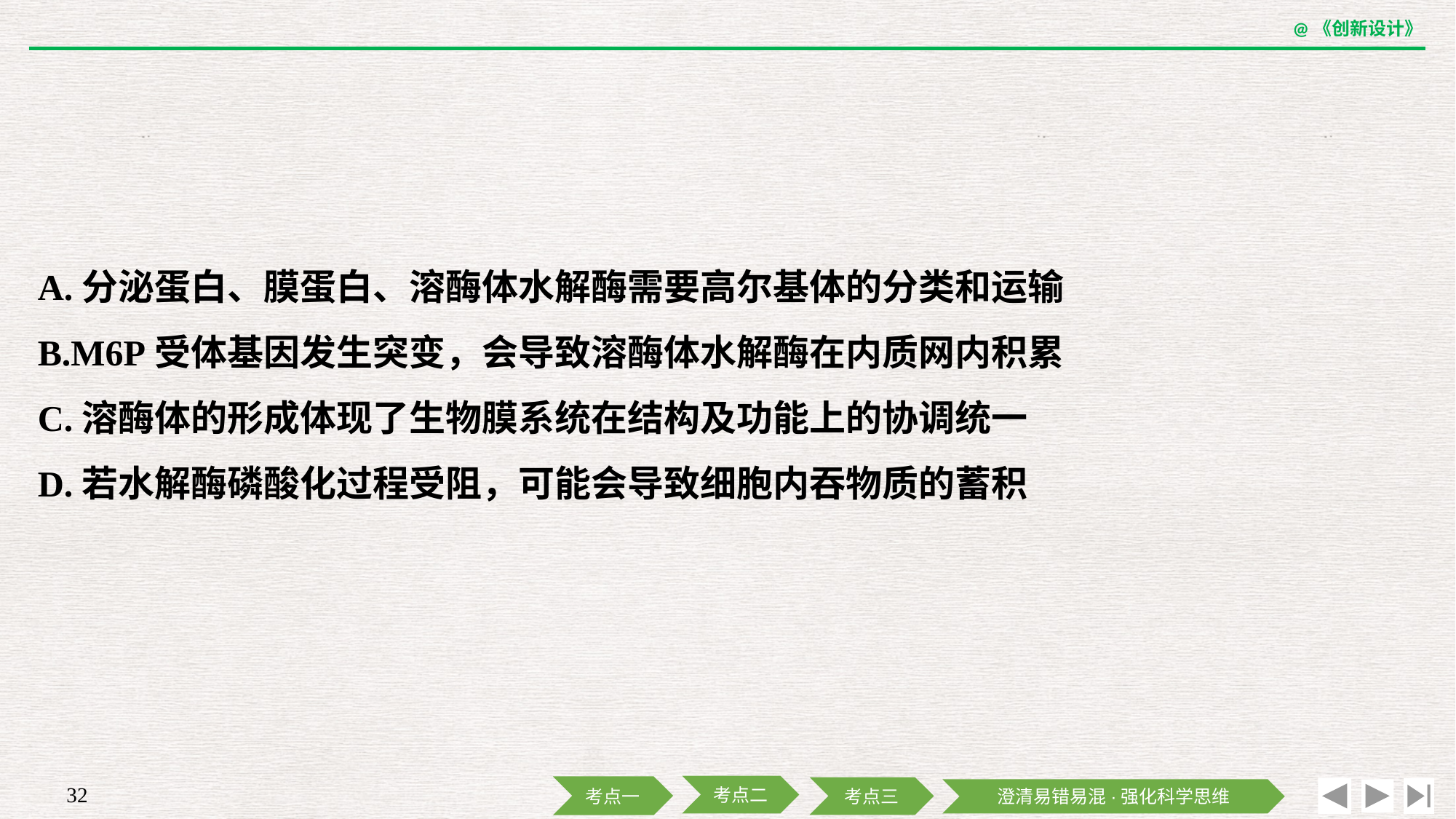

A.分泌蛋白、膜蛋白、溶酶体水解酶需要高尔基体的分类和运输
B.M6P受体基因发生突变，会导致溶酶体水解酶在内质网内积累
C.溶酶体的形成体现了生物膜系统在结构及功能上的协调统一
D.若水解酶磷酸化过程受阻，可能会导致细胞内吞物质的蓄积